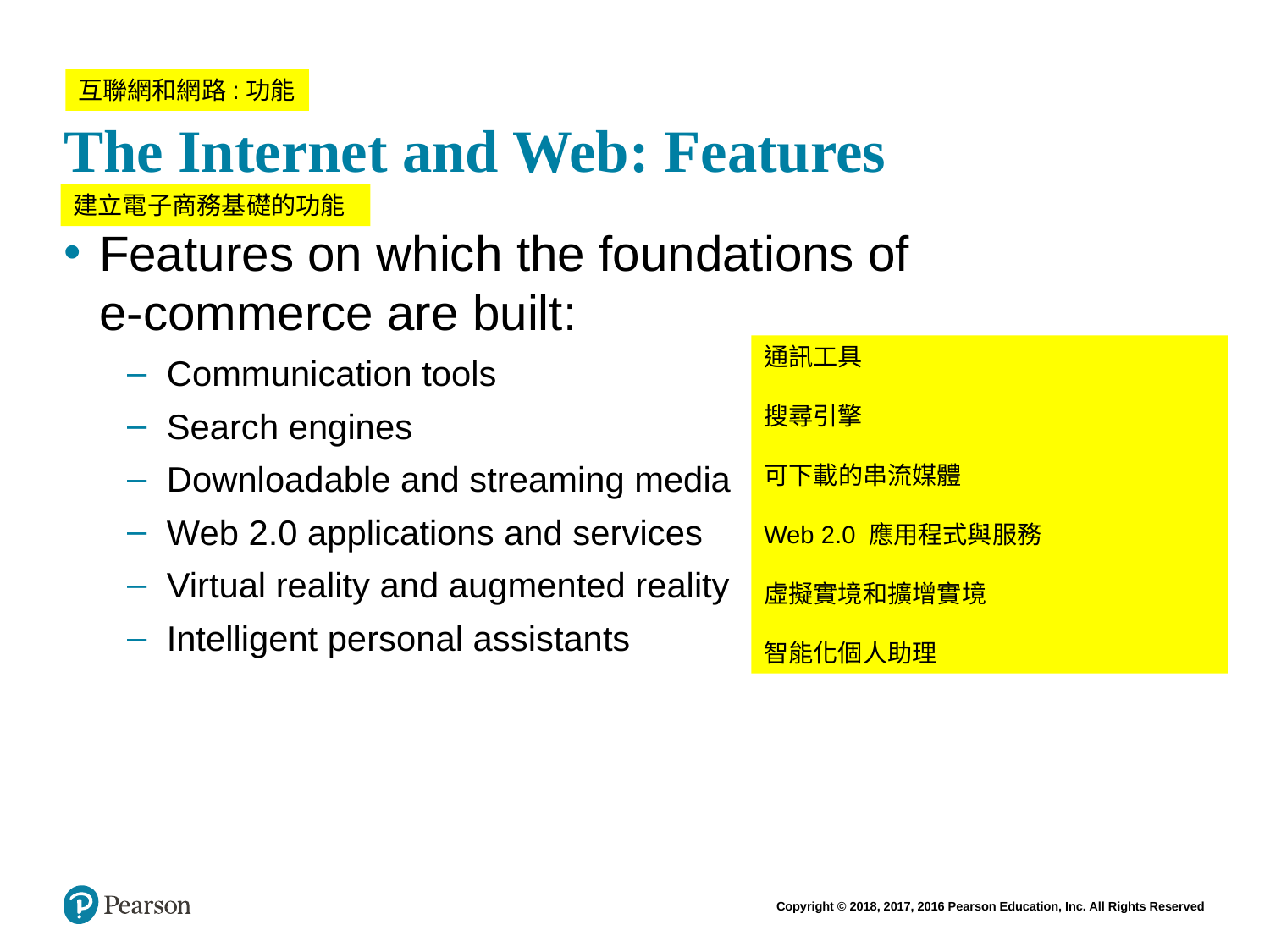

# The Internet and Web: Features
互聯網和網路:功能
建立電子商務基礎的功能
Features on which the foundations of
e-commerce are built:
Communication tools
Search engines
Downloadable and streaming media
Web 2.0 applications and services
Virtual reality and augmented reality
Intelligent personal assistants
通訊工具

搜尋引擎

可下載的串流媒體

Web 2.0 應用程式與服務

虛擬實境和擴增實境

智能化個人助理